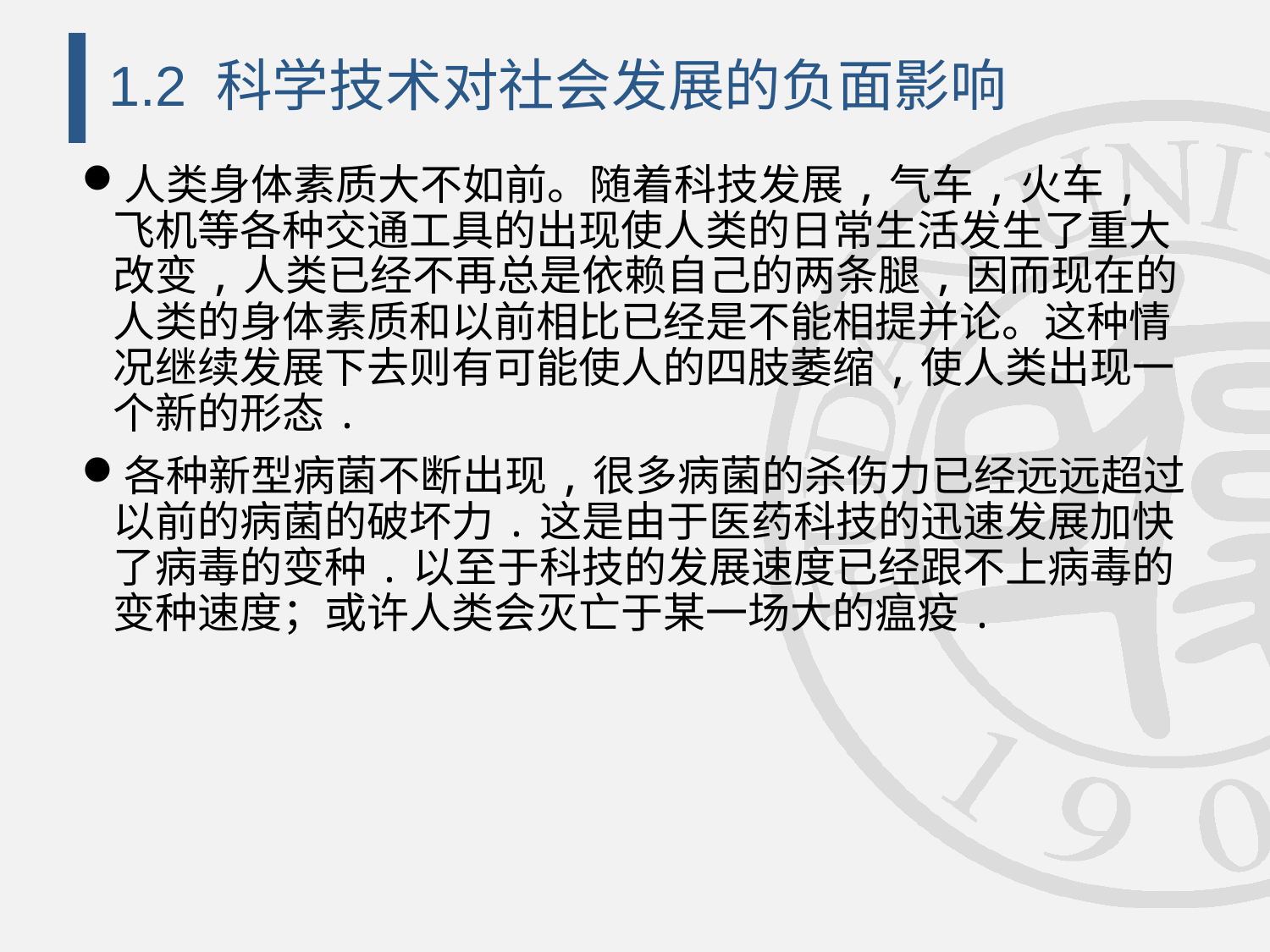

# 1.2 科学技术对社会发展的负面影响
人类身体素质大不如前。随着科技发展,气车,火车,飞机等各种交通工具的出现使人类的日常生活发生了重大改变,人类已经不再总是依赖自己的两条腿,因而现在的人类的身体素质和以前相比已经是不能相提并论。这种情况继续发展下去则有可能使人的四肢萎缩,使人类出现一个新的形态.
各种新型病菌不断出现,很多病菌的杀伤力已经远远超过以前的病菌的破坏力.这是由于医药科技的迅速发展加快了病毒的变种.以至于科技的发展速度已经跟不上病毒的变种速度；或许人类会灭亡于某一场大的瘟疫.